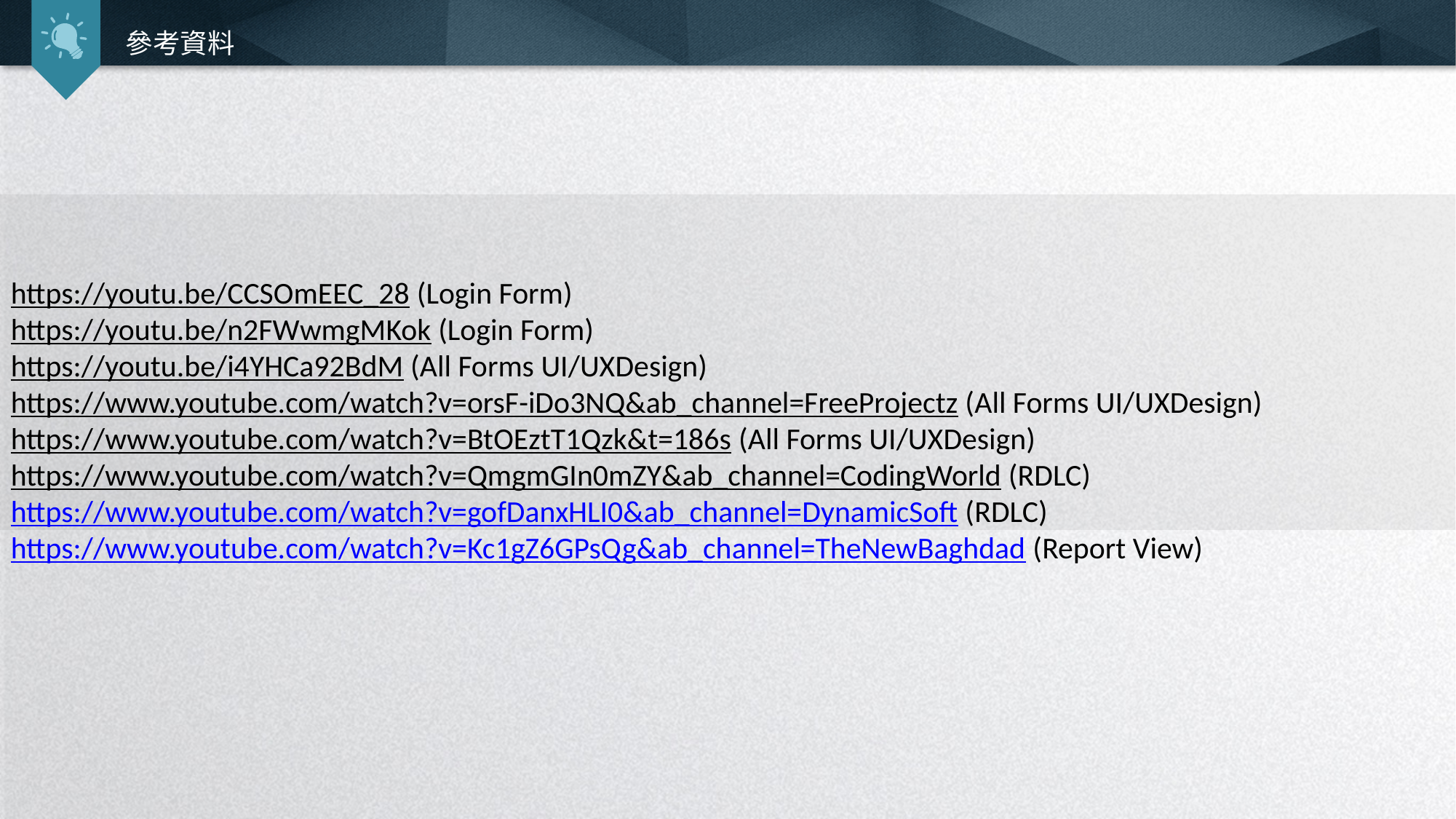

參考資料

https://youtu.be/CCSOmEEC_28 (Login Form)
https://youtu.be/n2FWwmgMKok (Login Form)
https://youtu.be/i4YHCa92BdM (All Forms UI/UXDesign)
https://www.youtube.com/watch?v=orsF-iDo3NQ&ab_channel=FreeProjectz (All Forms UI/UXDesign)
https://www.youtube.com/watch?v=BtOEztT1Qzk&t=186s (All Forms UI/UXDesign)
https://www.youtube.com/watch?v=QmgmGIn0mZY&ab_channel=CodingWorld (RDLC)
https://www.youtube.com/watch?v=gofDanxHLI0&ab_channel=DynamicSoft (RDLC)
https://www.youtube.com/watch?v=Kc1gZ6GPsQg&ab_channel=TheNewBaghdad (Report View)

延时符